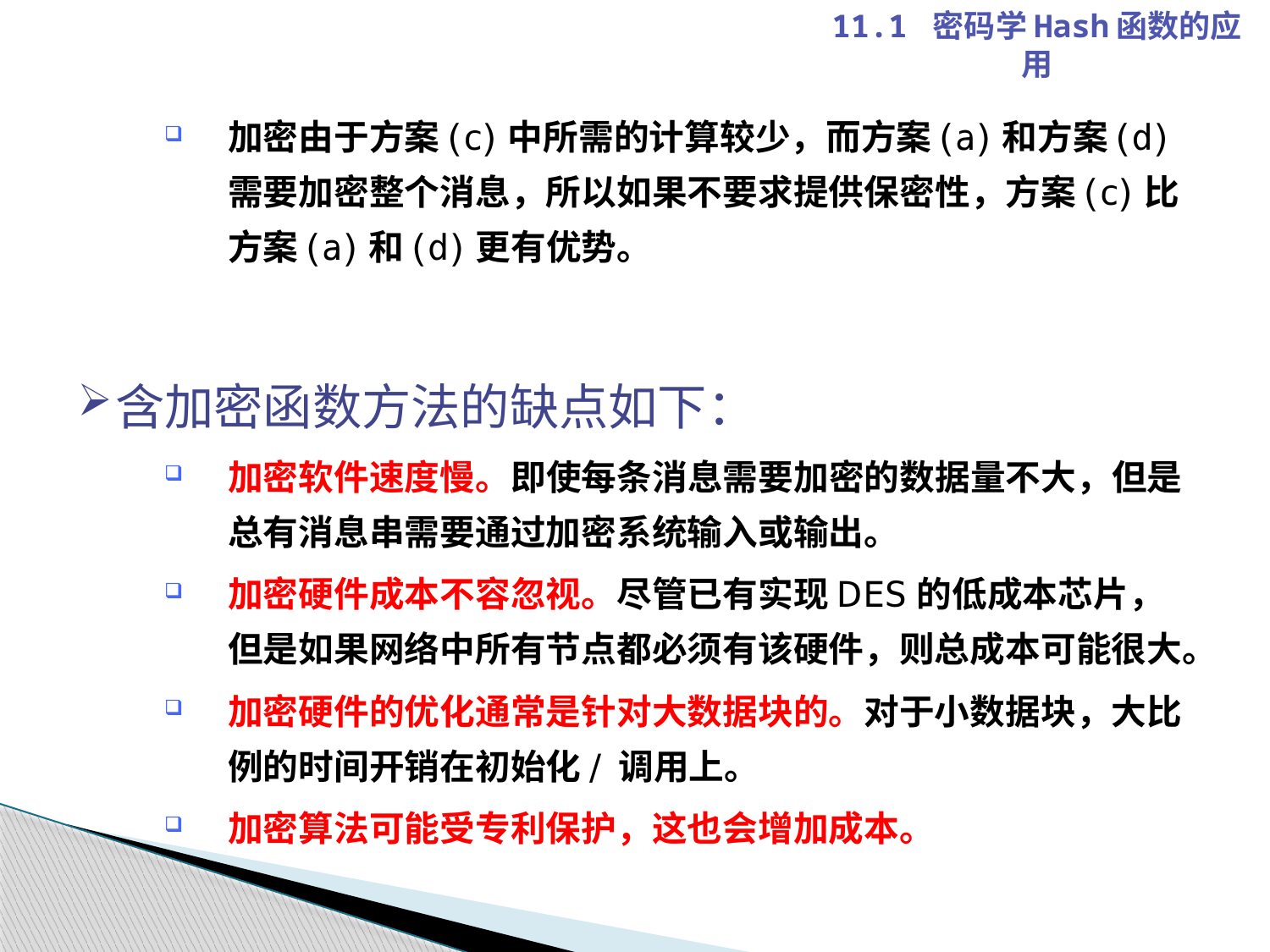

11.1 密码学Hash函数的应用
加密由于方案(c)中所需的计算较少，而方案(a)和方案(d)需要加密整个消息，所以如果不要求提供保密性，方案(c)比方案(a)和(d)更有优势。

含加密函数方法的缺点如下：
加密软件速度慢。即使每条消息需要加密的数据量不大，但是总有消息串需要通过加密系统输入或输出。
加密硬件成本不容忽视。尽管已有实现DES的低成本芯片，但是如果网络中所有节点都必须有该硬件，则总成本可能很大。
加密硬件的优化通常是针对大数据块的。对于小数据块，大比例的时间开销在初始化/调用上。
加密算法可能受专利保护，这也会增加成本。